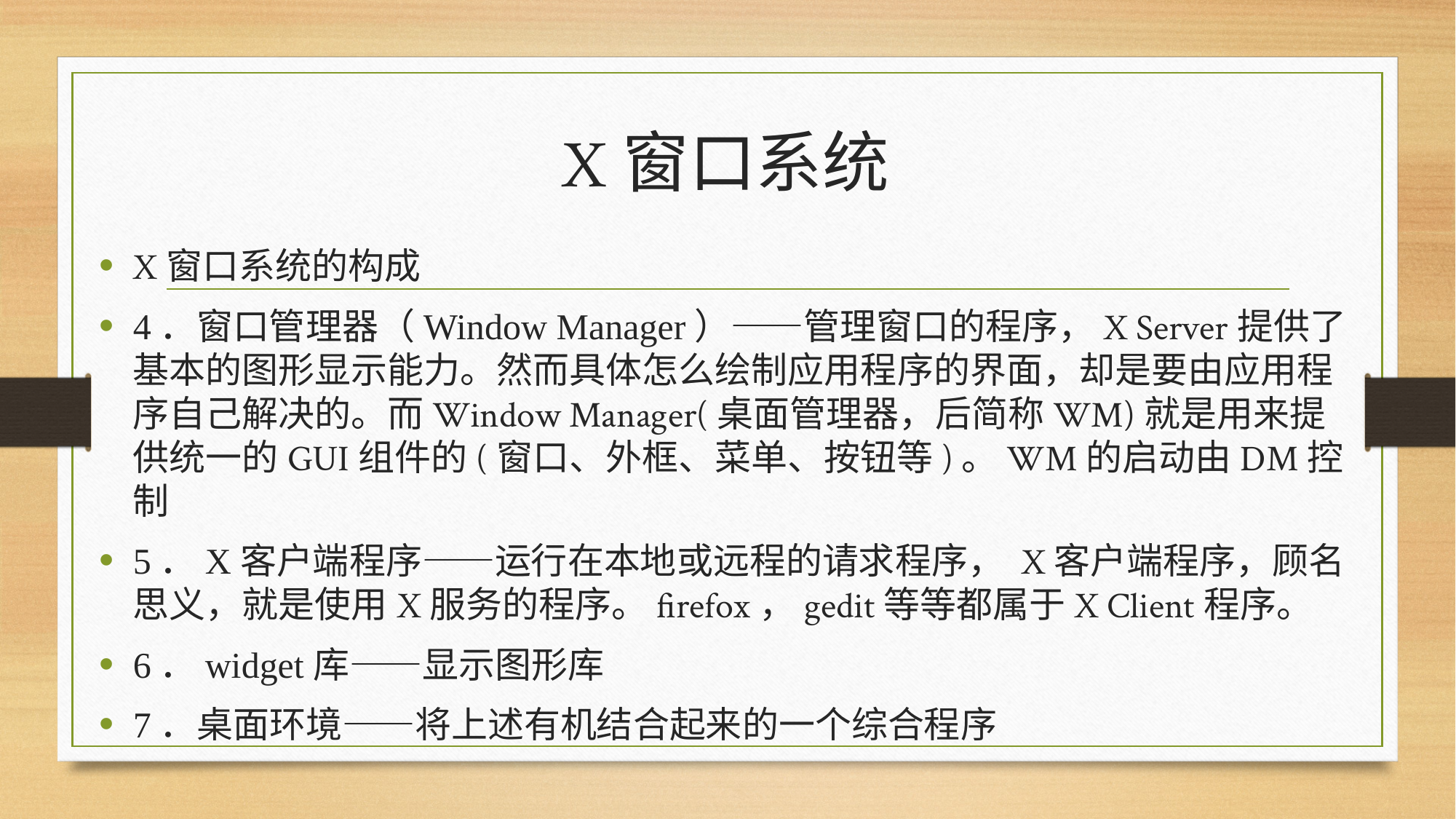

# X窗口系统
X窗口系统的构成
4．窗口管理器（Window Manager）——管理窗口的程序，X Server提供了基本的图形显示能力。然而具体怎么绘制应用程序的界面，却是要由应用程序自己解决的。而Window Manager(桌面管理器，后简称WM)就是用来提供统一的GUI组件的(窗口、外框、菜单、按钮等)。WM的启动由DM控制
5．X客户端程序——运行在本地或远程的请求程序， X客户端程序，顾名思义，就是使用X服务的程序。firefox，gedit等等都属于X Client程序。
6．widget库——显示图形库
7．桌面环境——将上述有机结合起来的一个综合程序